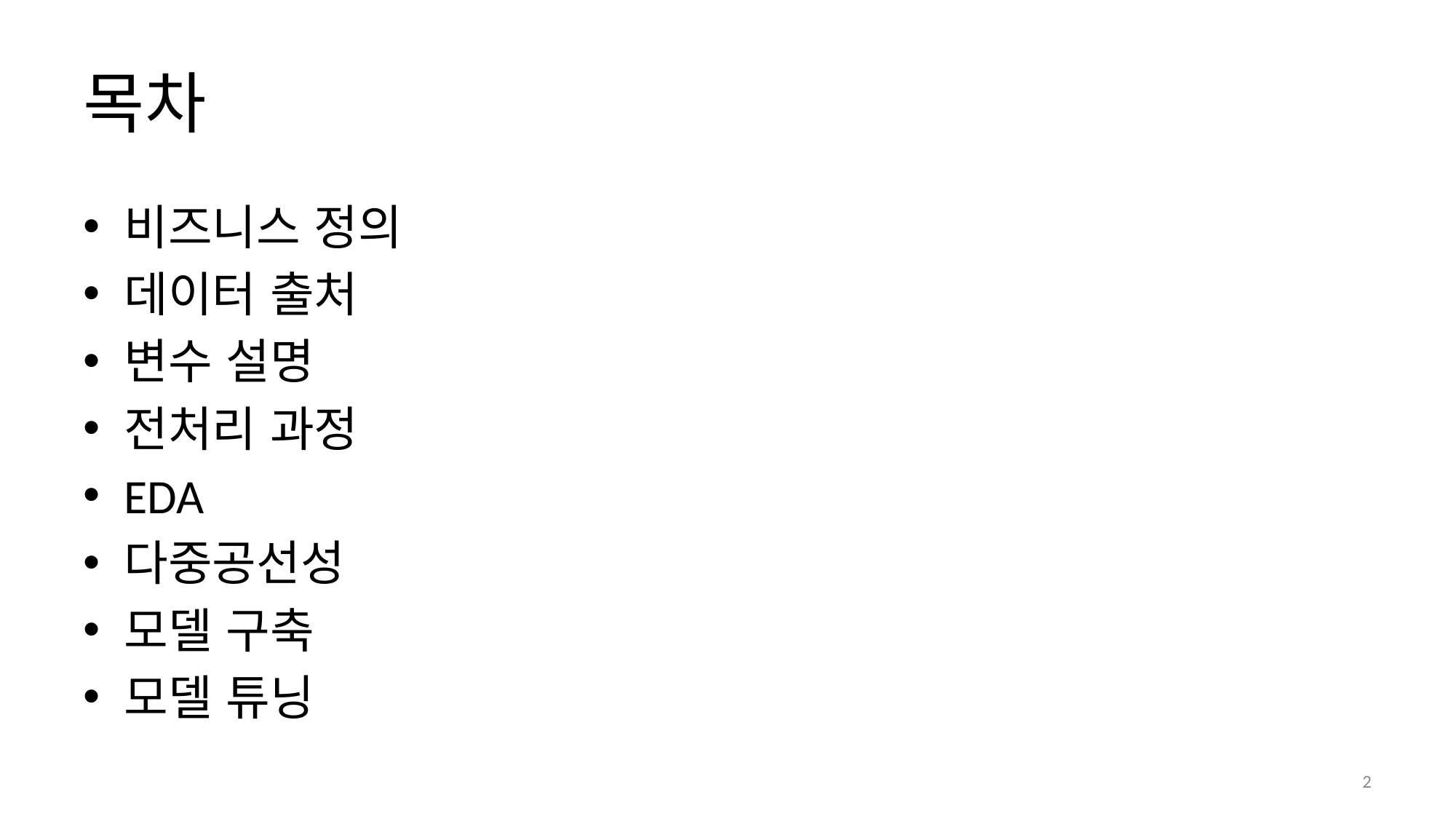

# 목차
비즈니스 정의
데이터 출처
변수 설명
전처리 과정
EDA
다중공선성
모델 구축
모델 튜닝

2